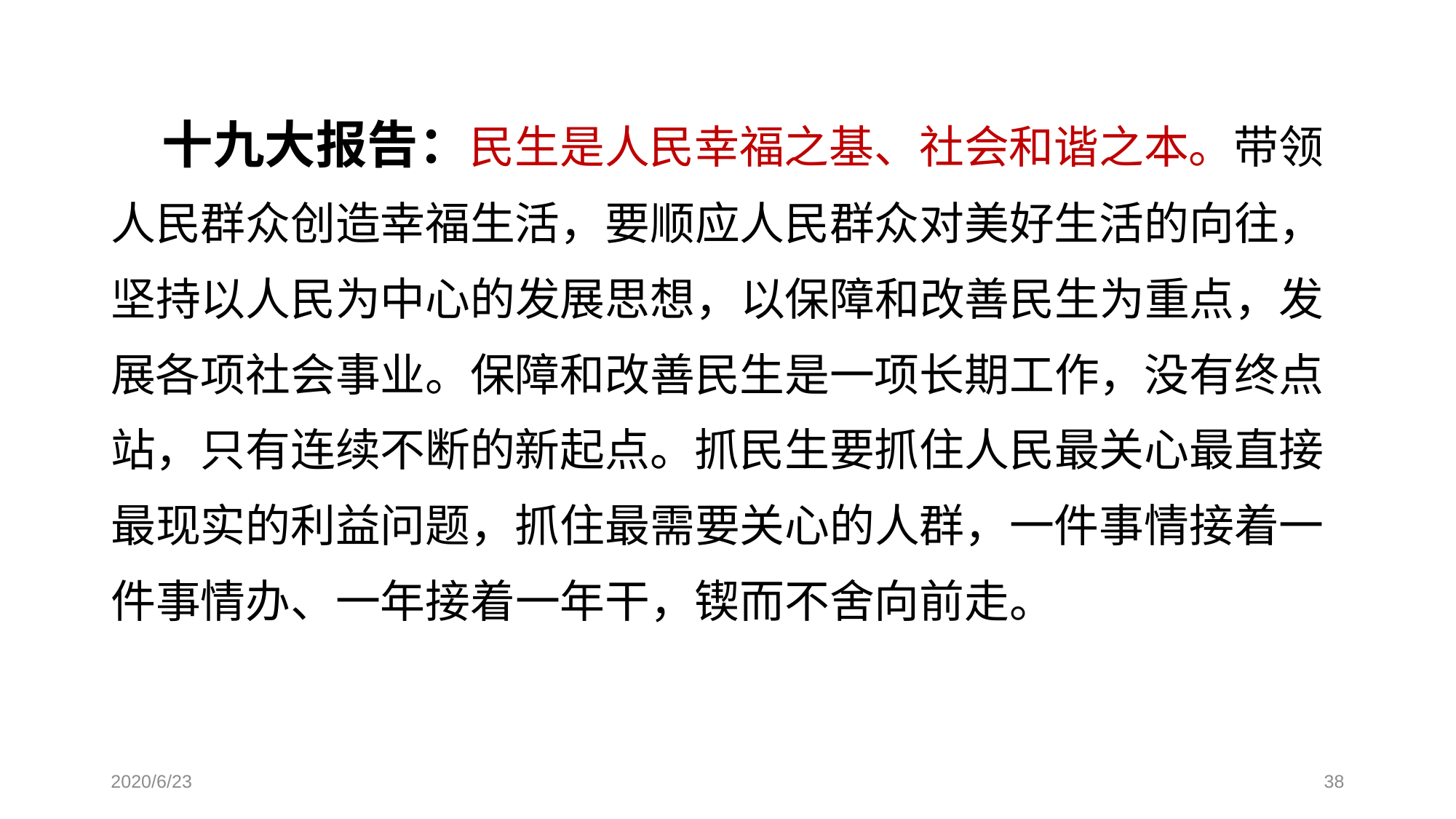

十九大报告：民生是人民幸福之基、社会和谐之本。带领人民群众创造幸福生活，要顺应人民群众对美好生活的向往，坚持以人民为中心的发展思想，以保障和改善民生为重点，发展各项社会事业。保障和改善民生是一项长期工作，没有终点站，只有连续不断的新起点。抓民生要抓住人民最关心最直接最现实的利益问题，抓住最需要关心的人群，一件事情接着一件事情办、一年接着一年干，锲而不舍向前走。

2020/6/23
38